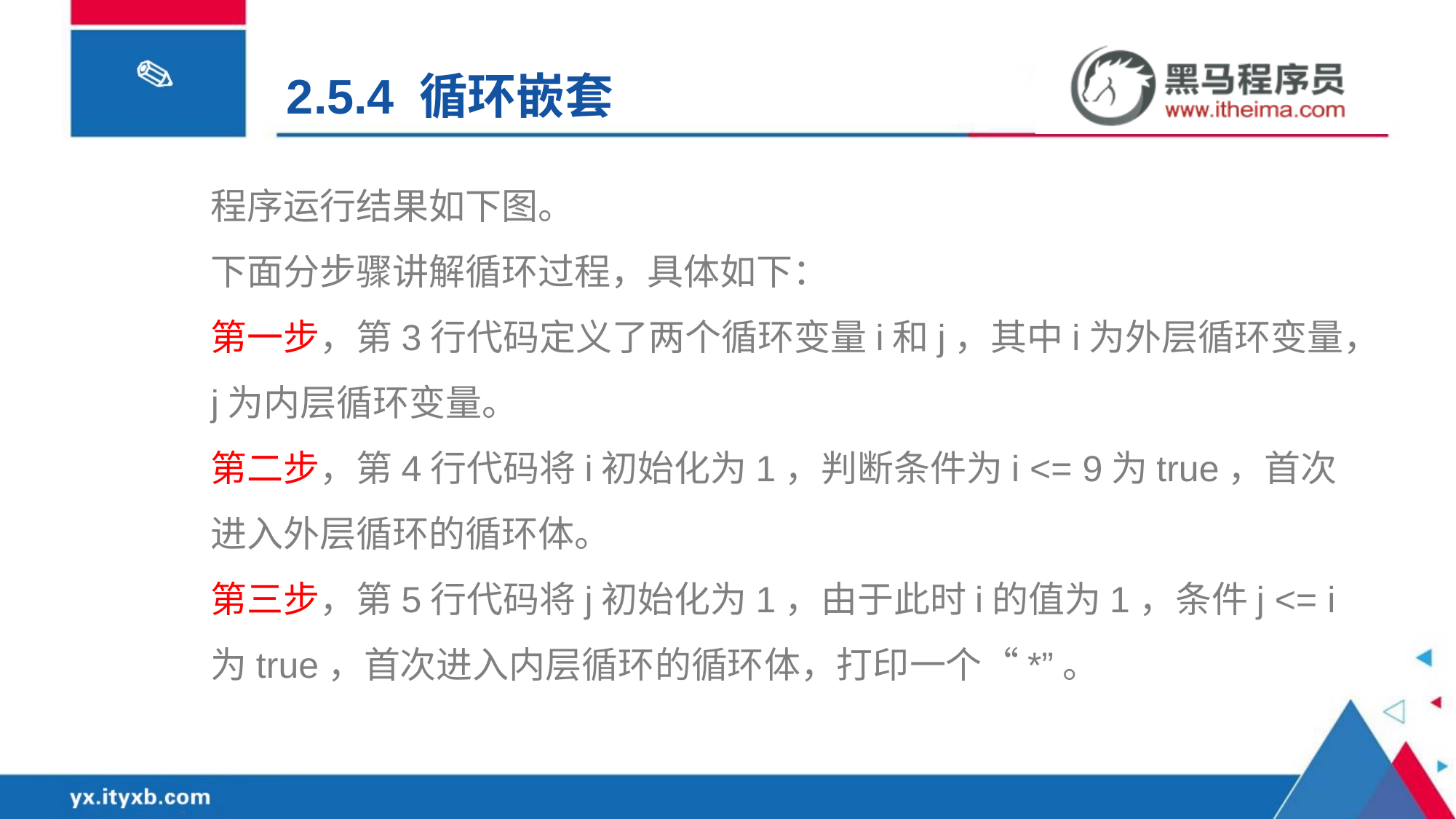

2.5.4 循环嵌套

程序运行结果如下图。
下面分步骤讲解循环过程，具体如下：
第一步，第3行代码定义了两个循环变量i和j，其中i为外层循环变量，j为内层循环变量。
第二步，第4行代码将i初始化为1，判断条件为i <= 9为true，首次进入外层循环的循环体。
第三步，第5行代码将j初始化为1，由于此时i的值为1，条件j <= i为true，首次进入内层循环的循环体，打印一个“*”。